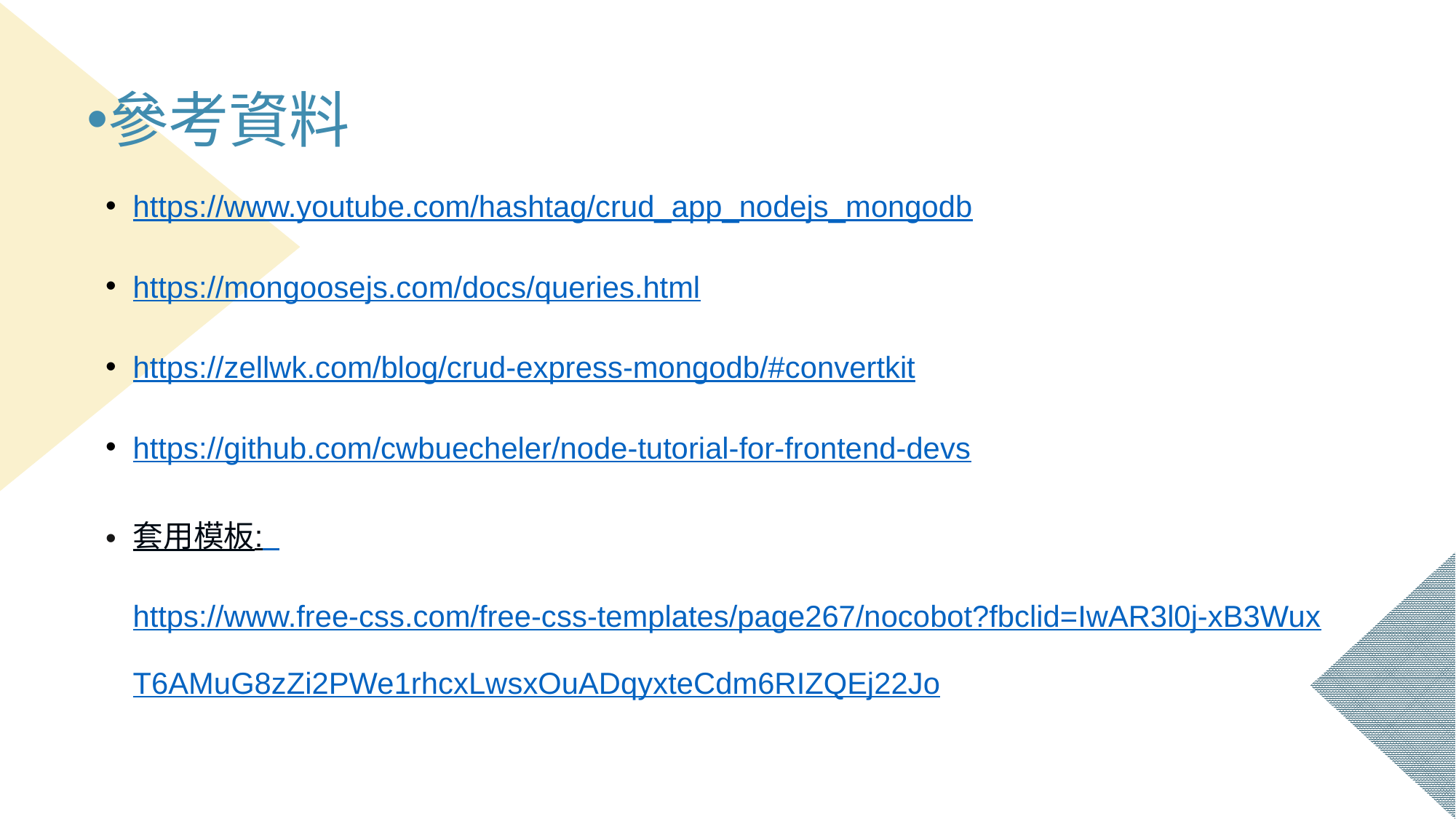

參考資料

https://www.youtube.com/hashtag/crud_app_nodejs_mongodb
https://mongoosejs.com/docs/queries.html
https://zellwk.com/blog/crud-express-mongodb/#convertkit
https://github.com/cwbuecheler/node-tutorial-for-frontend-devs
套用模板:  https://www.free-css.com/free-css-templates/page267/nocobot?fbclid=IwAR3l0j-xB3WuxT6AMuG8zZi2PWe1rhcxLwsxOuADqyxteCdm6RIZQEj22Jo